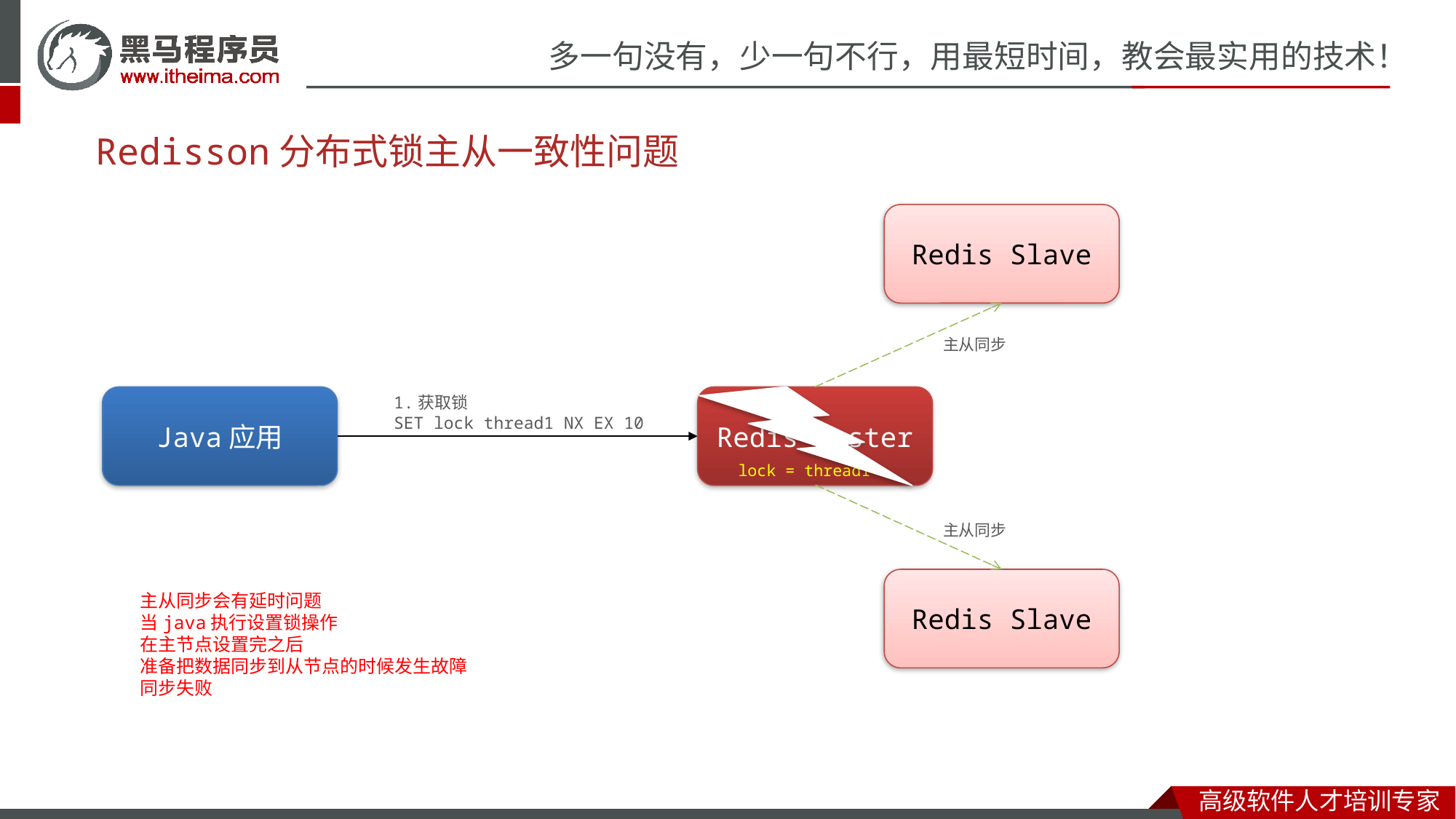

Redisson分布式锁主从一致性问题
Redis Slave
主从同步
Java应用
1.获取锁
SET lock thread1 NX EX 10
Redis Master

lock = thread1
主从同步
Redis Slave
主从同步会有延时问题
当java执行设置锁操作
在主节点设置完之后
准备把数据同步到从节点的时候发生故障
同步失败